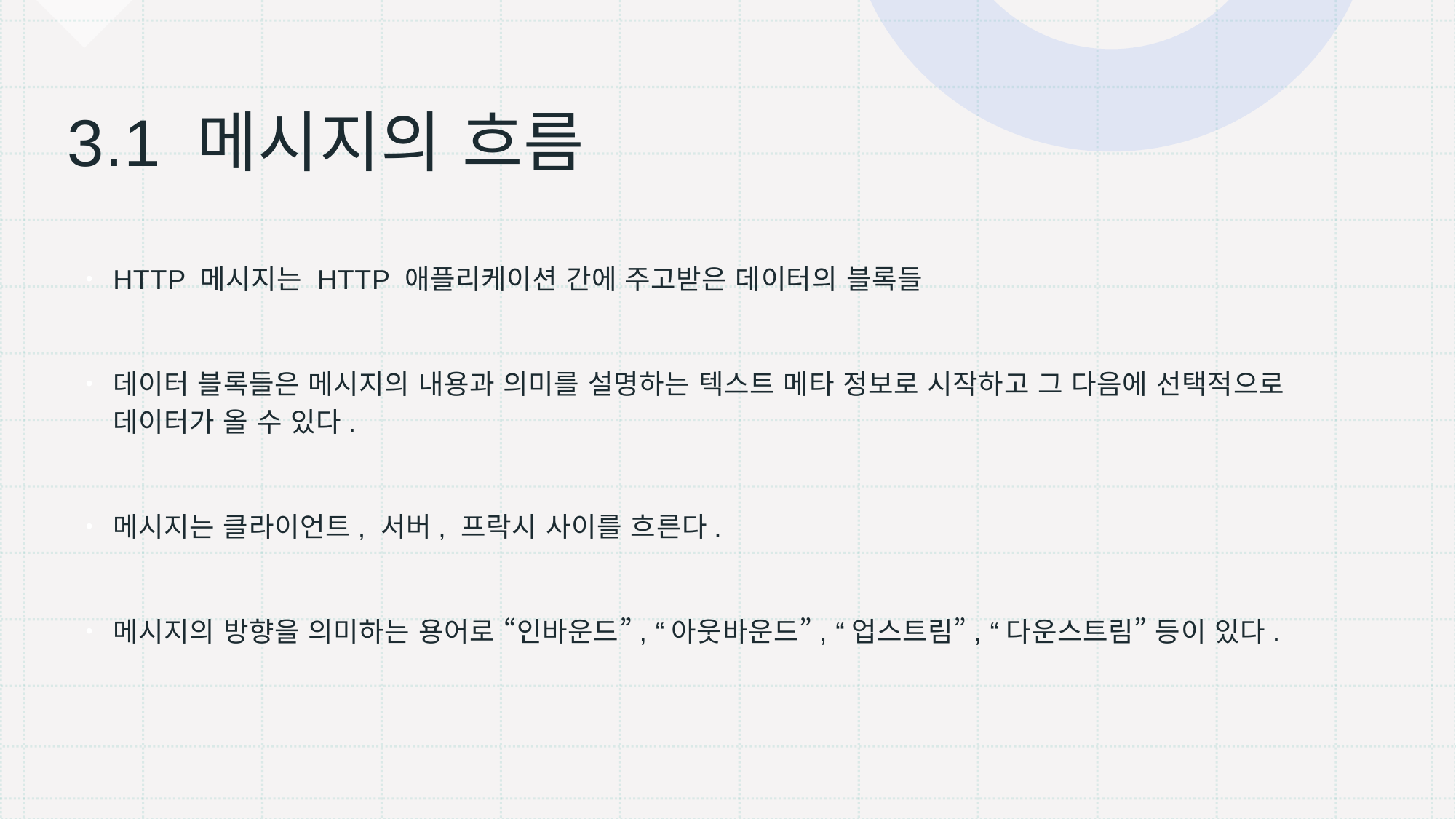

# 3.1 메시지의 흐름

HTTP 메시지는 HTTP 애플리케이션 간에 주고받은 데이터의 블록들

데이터 블록들은 메시지의 내용과 의미를 설명하는 텍스트 메타 정보로 시작하고 그 다음에 선택적으로 데이터가 올 수 있다.

메시지는 클라이언트, 서버, 프락시 사이를 흐른다.

메시지의 방향을 의미하는 용어로 “인바운드”, “아웃바운드”, “업스트림”, “다운스트림” 등이 있다.